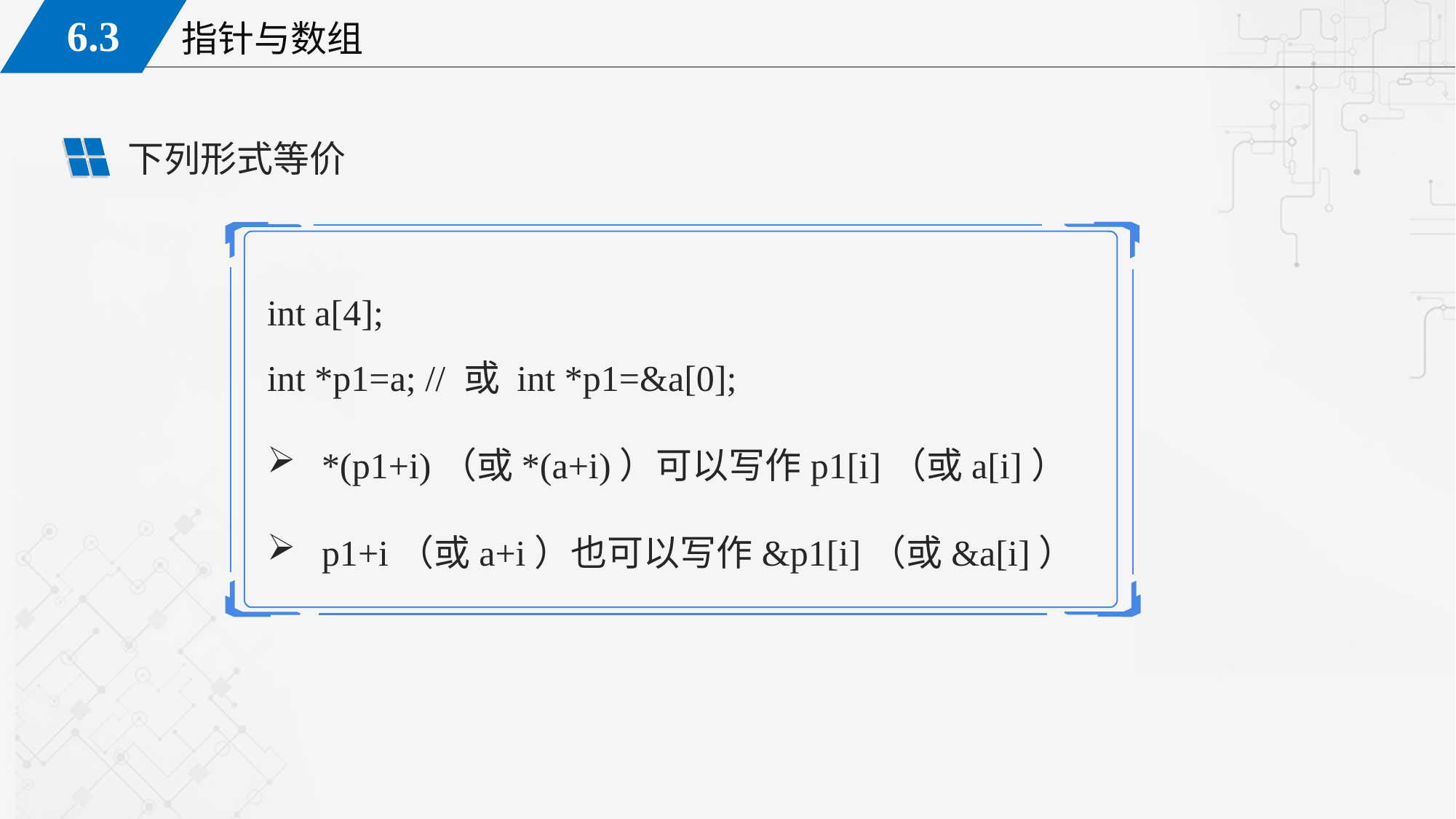

下列形式等价

int a[4];
int *p1=a; // 或 int *p1=&a[0];

*(p1+i)（或*(a+i)）可以写作p1[i]（或a[i]）

p1+i（或a+i）也可以写作&p1[i]（或&a[i]）